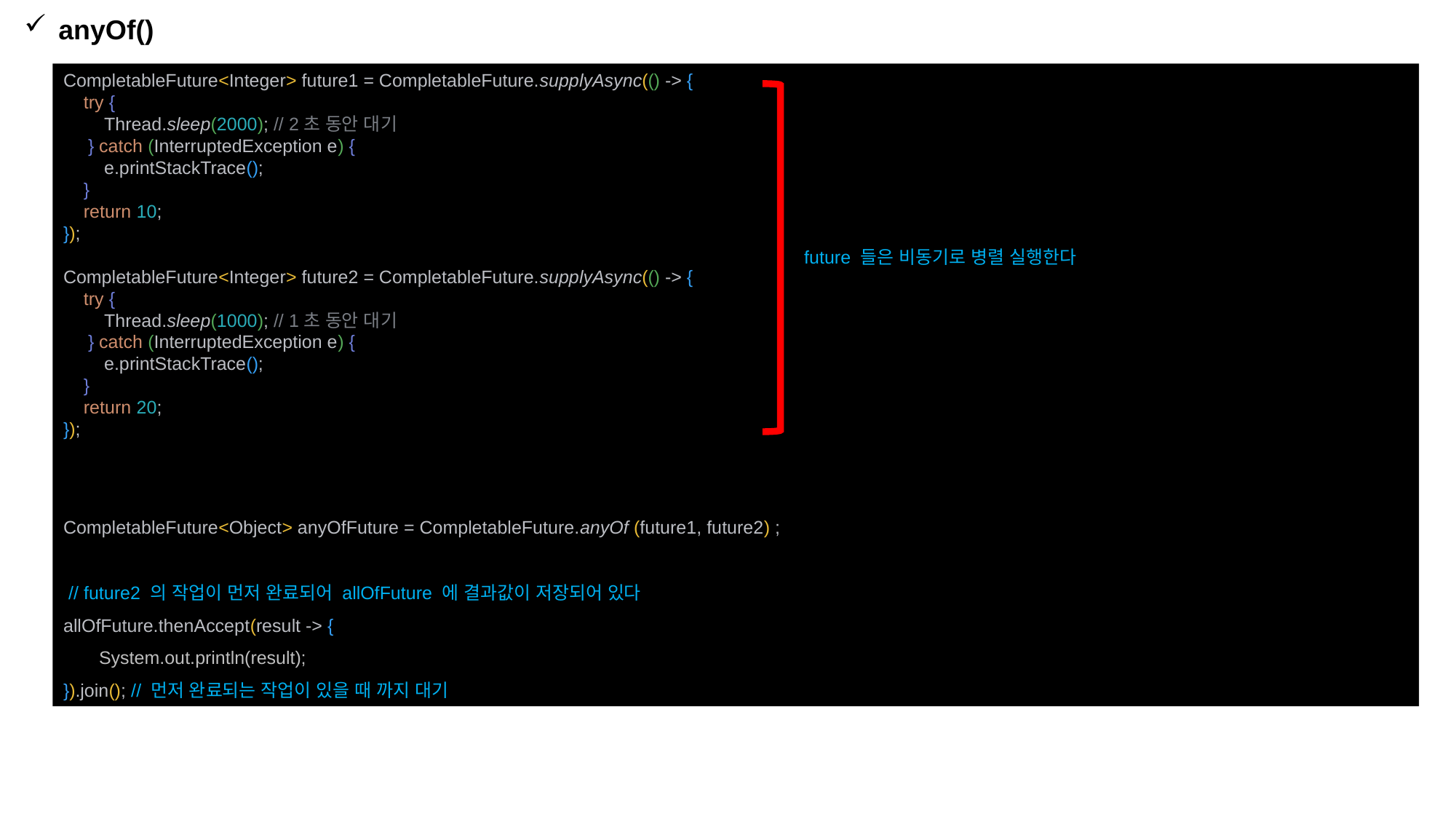

anyOf()
CompletableFuture<Integer> future1 = CompletableFuture.supplyAsync(() -> {
    try {
        Thread.sleep(2000); // 2초 동안 대기
    } catch (InterruptedException e) {
        e.printStackTrace();
    }
    return 10;
});
CompletableFuture<Integer> future2 = CompletableFuture.supplyAsync(() -> {
    try {
        Thread.sleep(1000); // 1초 동안 대기
    } catch (InterruptedException e) {
        e.printStackTrace();
    }
    return 20;
});
CompletableFuture<Object> anyOfFuture = CompletableFuture.anyOf (future1, future2) ;

 // future2 의 작업이 먼저 완료되어 allOfFuture 에 결과값이 저장되어 있다
allOfFuture.thenAccept(result -> {
       System.out.println(result);
}).join(); // 먼저 완료되는 작업이 있을 때 까지 대기

future 들은 비동기로 병렬 실행한다